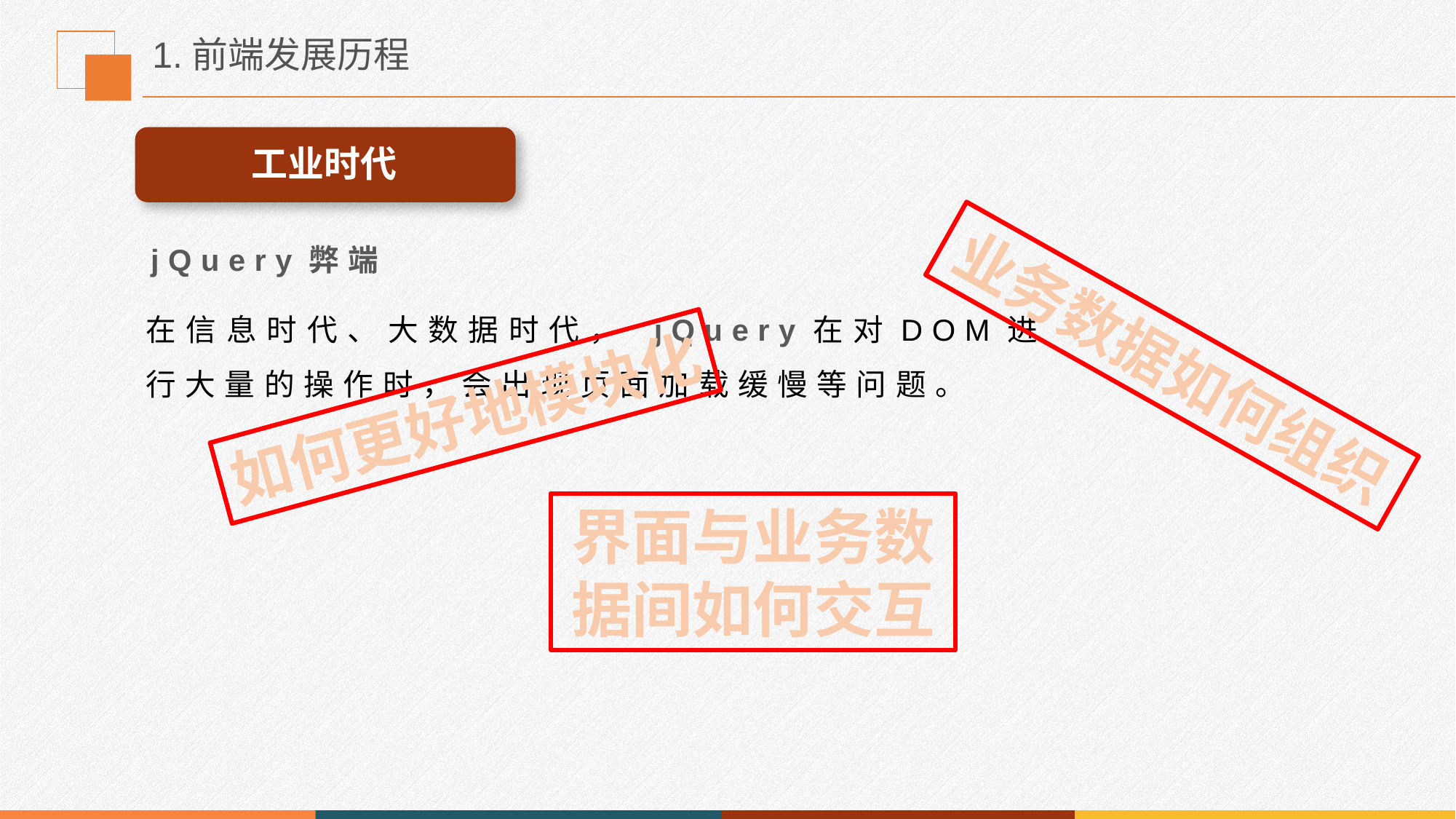

# 1.前端发展历程

工业时代
jQuery弊端
在信息时代、大数据时代， jQuery在对DOM进行大量的操作时，会出现页面加载缓慢等问题。
业务数据如何组织
如何更好地模块化
界面与业务数据间如何交互